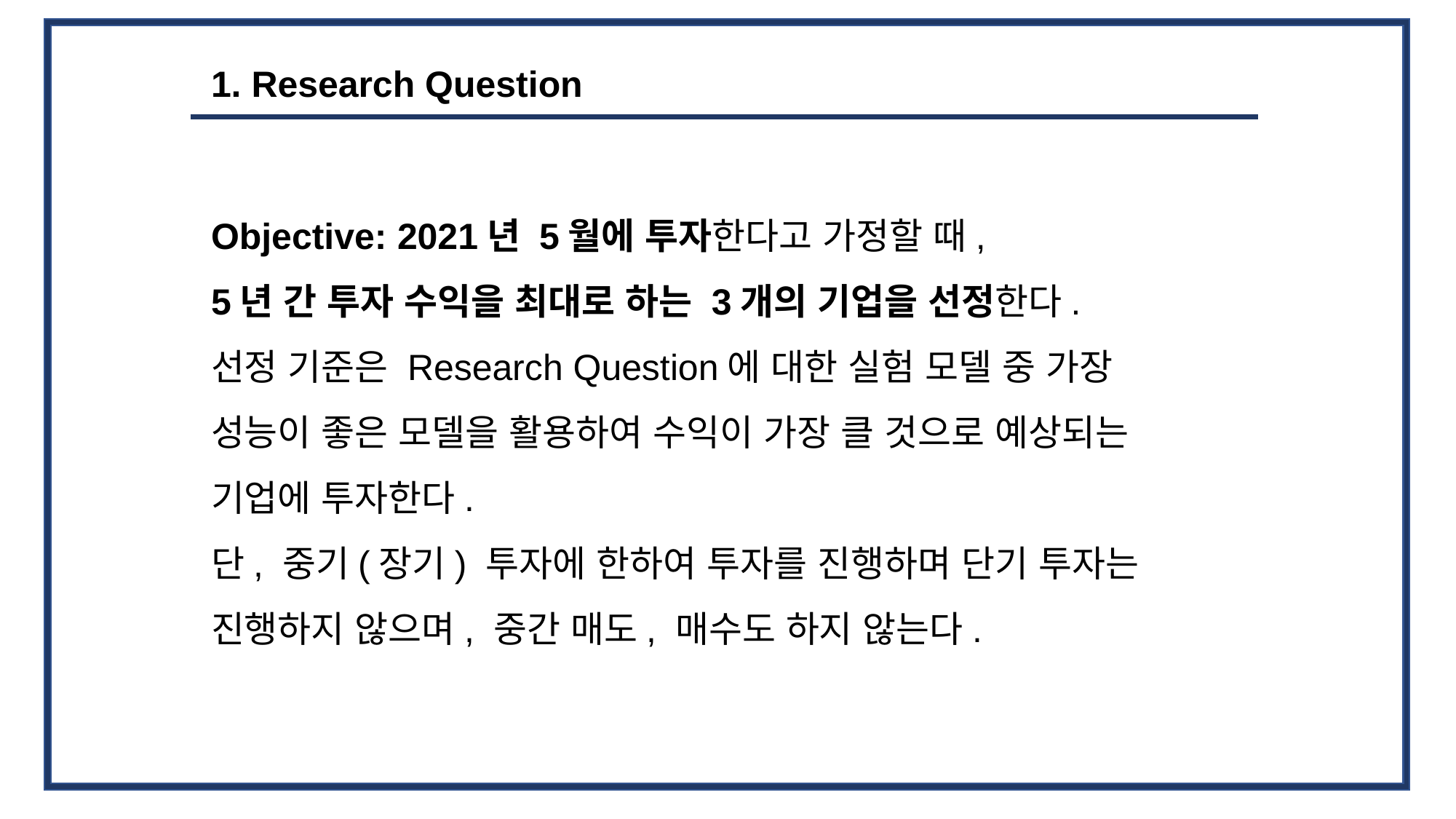

1. Research Question
Objective: 2021년 5월에 투자한다고 가정할 때,
5년 간 투자 수익을 최대로 하는 3개의 기업을 선정한다.
선정 기준은 Research Question에 대한 실험 모델 중 가장 성능이 좋은 모델을 활용하여 수익이 가장 클 것으로 예상되는 기업에 투자한다.
단, 중기(장기) 투자에 한하여 투자를 진행하며 단기 투자는 진행하지 않으며, 중간 매도, 매수도 하지 않는다.